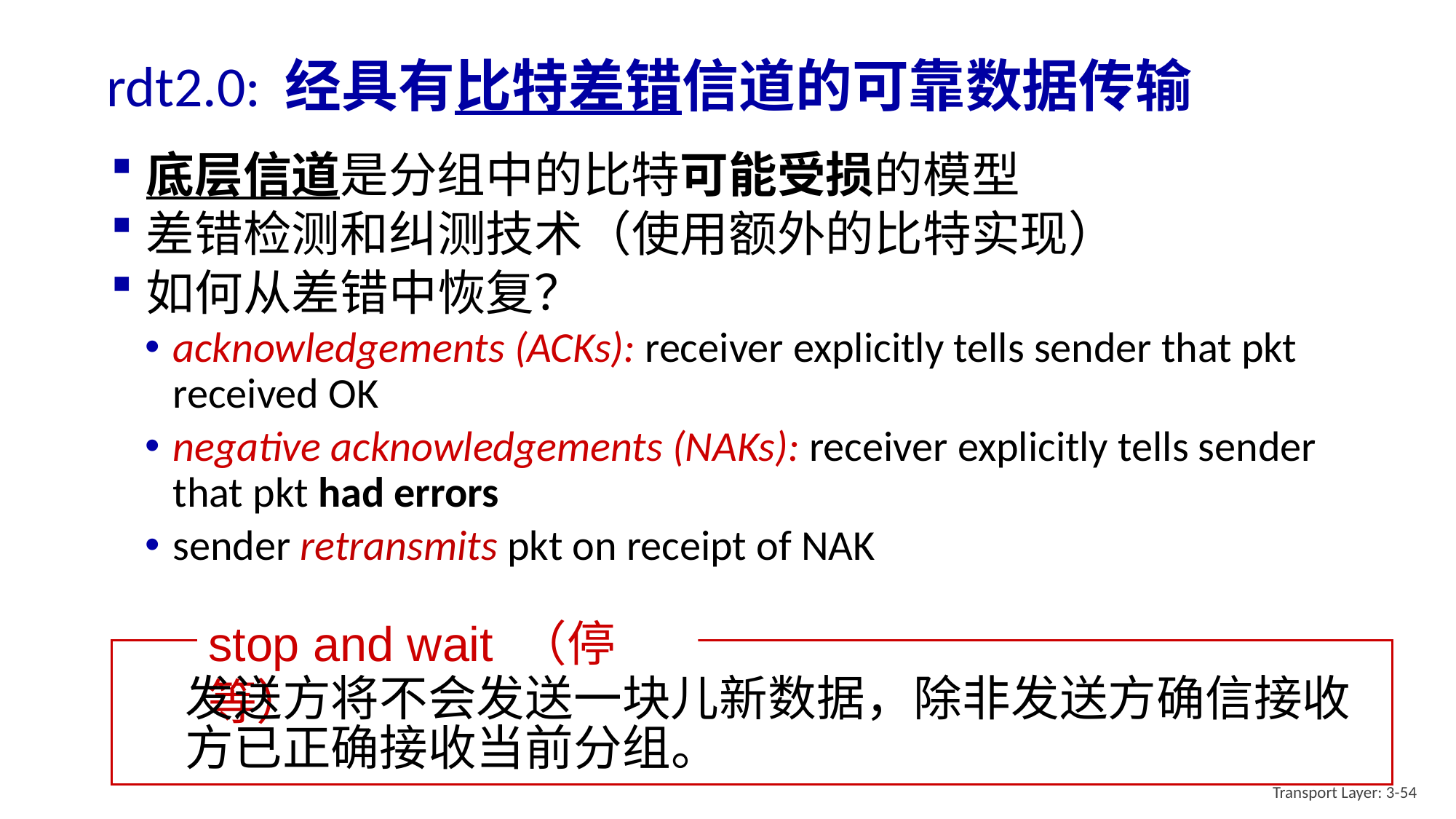

# rdt2.0: 经具有比特差错信道的可靠数据传输
底层信道是分组中的比特可能受损的模型
差错检测和纠测技术（使用额外的比特实现）
如何从差错中恢复？
acknowledgements (ACKs): receiver explicitly tells sender that pkt received OK
negative acknowledgements (NAKs): receiver explicitly tells sender that pkt had errors
sender retransmits pkt on receipt of NAK
stop and wait （停等）

发送方将不会发送一块儿新数据，除非发送方确信接收方已正确接收当前分组。
Transport Layer: 3-54